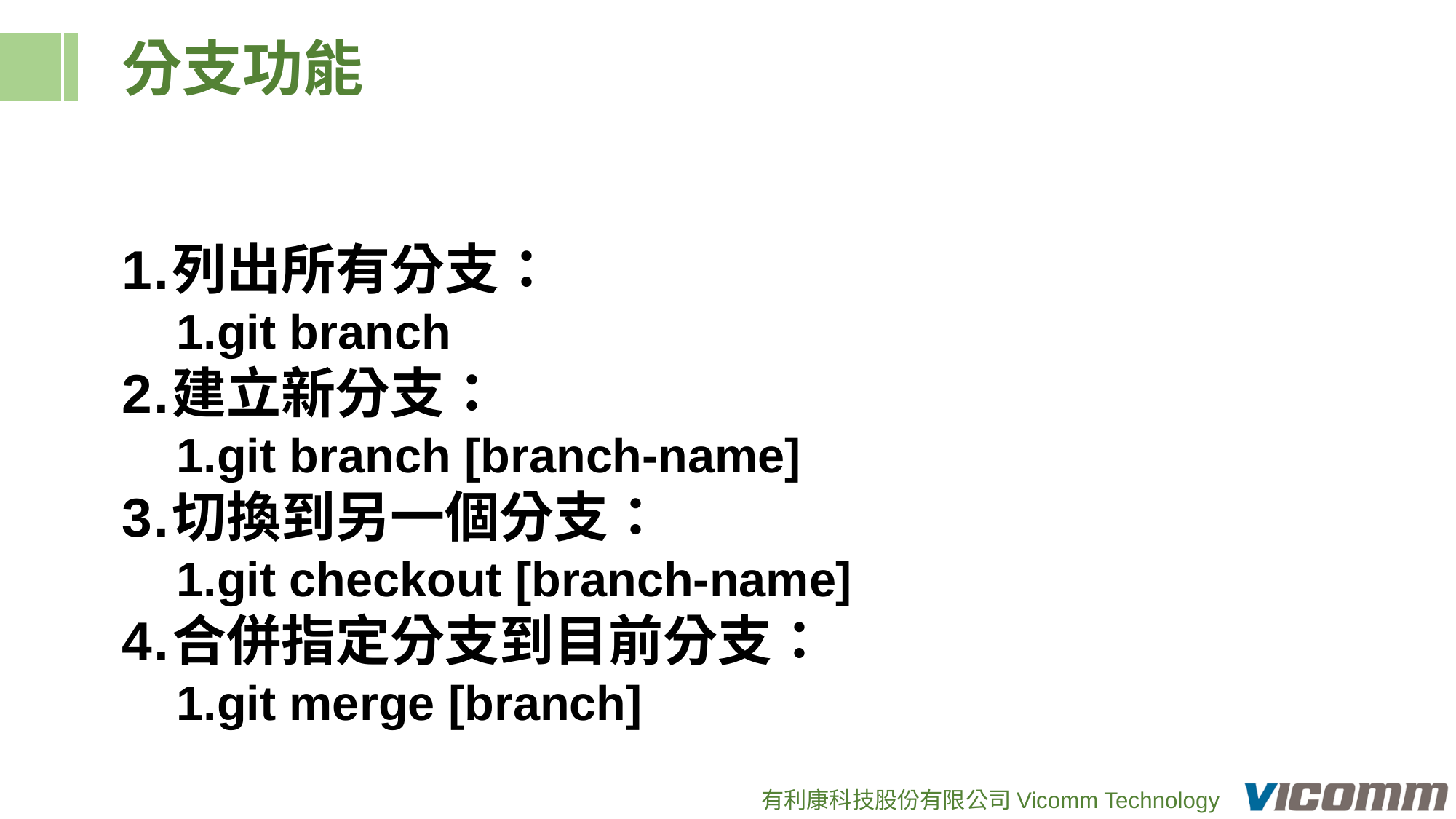

分支功能

列出所有分支：
git branch
建立新分支：
git branch [branch-name]
切換到另一個分支：
git checkout [branch-name]
合併指定分支到目前分支：
git merge [branch]